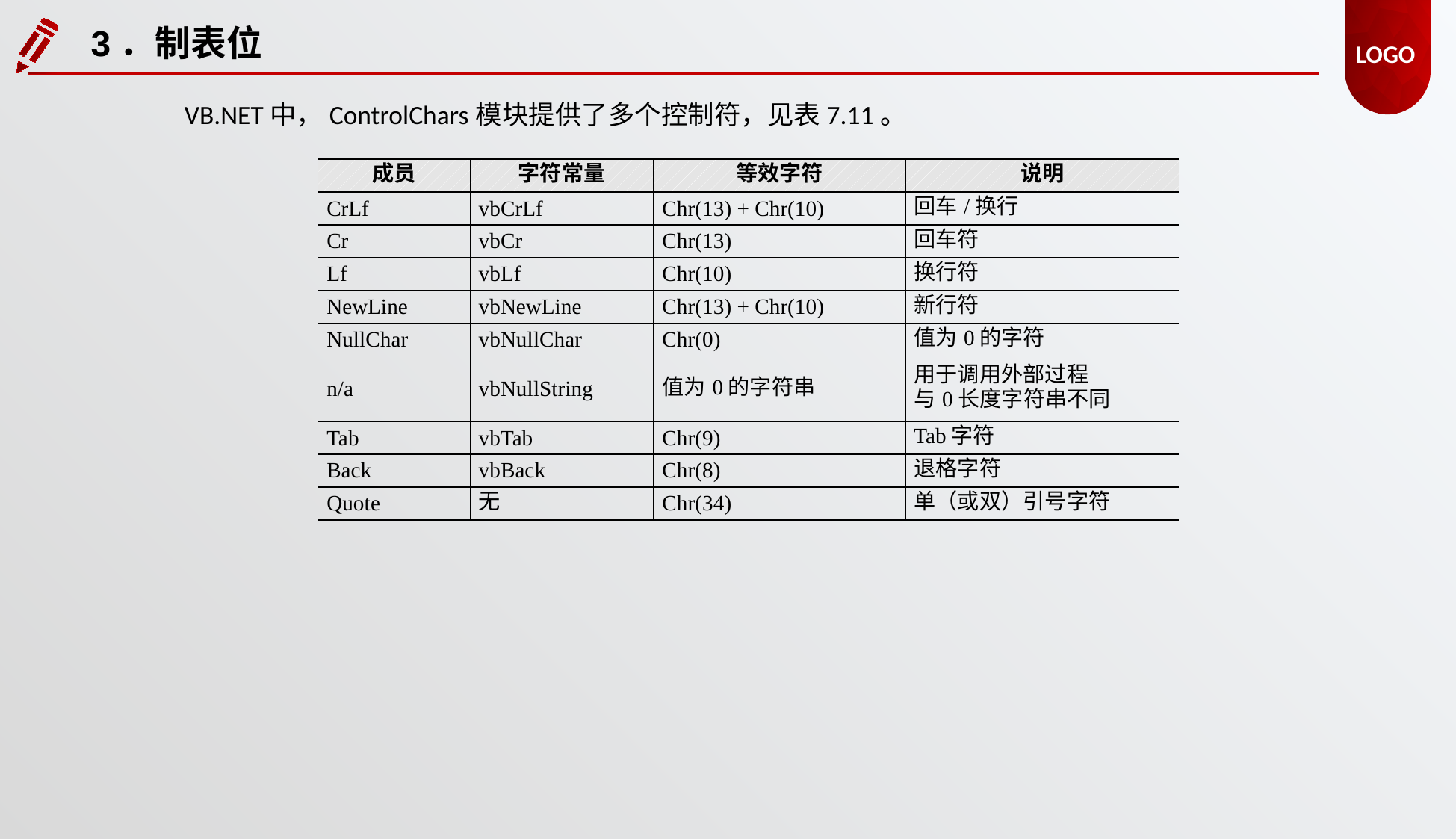

3．制表位
VB.NET中，ControlChars模块提供了多个控制符，见表7.11。
| 成员 | 字符常量 | 等效字符 | 说明 |
| --- | --- | --- | --- |
| CrLf | vbCrLf | Chr(13) + Chr(10) | 回车/换行 |
| Cr | vbCr | Chr(13) | 回车符 |
| Lf | vbLf | Chr(10) | 换行符 |
| NewLine | vbNewLine | Chr(13) + Chr(10) | 新行符 |
| NullChar | vbNullChar | Chr(0) | 值为0的字符 |
| n/a | vbNullString | 值为0的字符串 | 用于调用外部过程 与0长度字符串不同 |
| Tab | vbTab | Chr(9) | Tab字符 |
| Back | vbBack | Chr(8) | 退格字符 |
| Quote | 无 | Chr(34) | 单（或双）引号字符 |